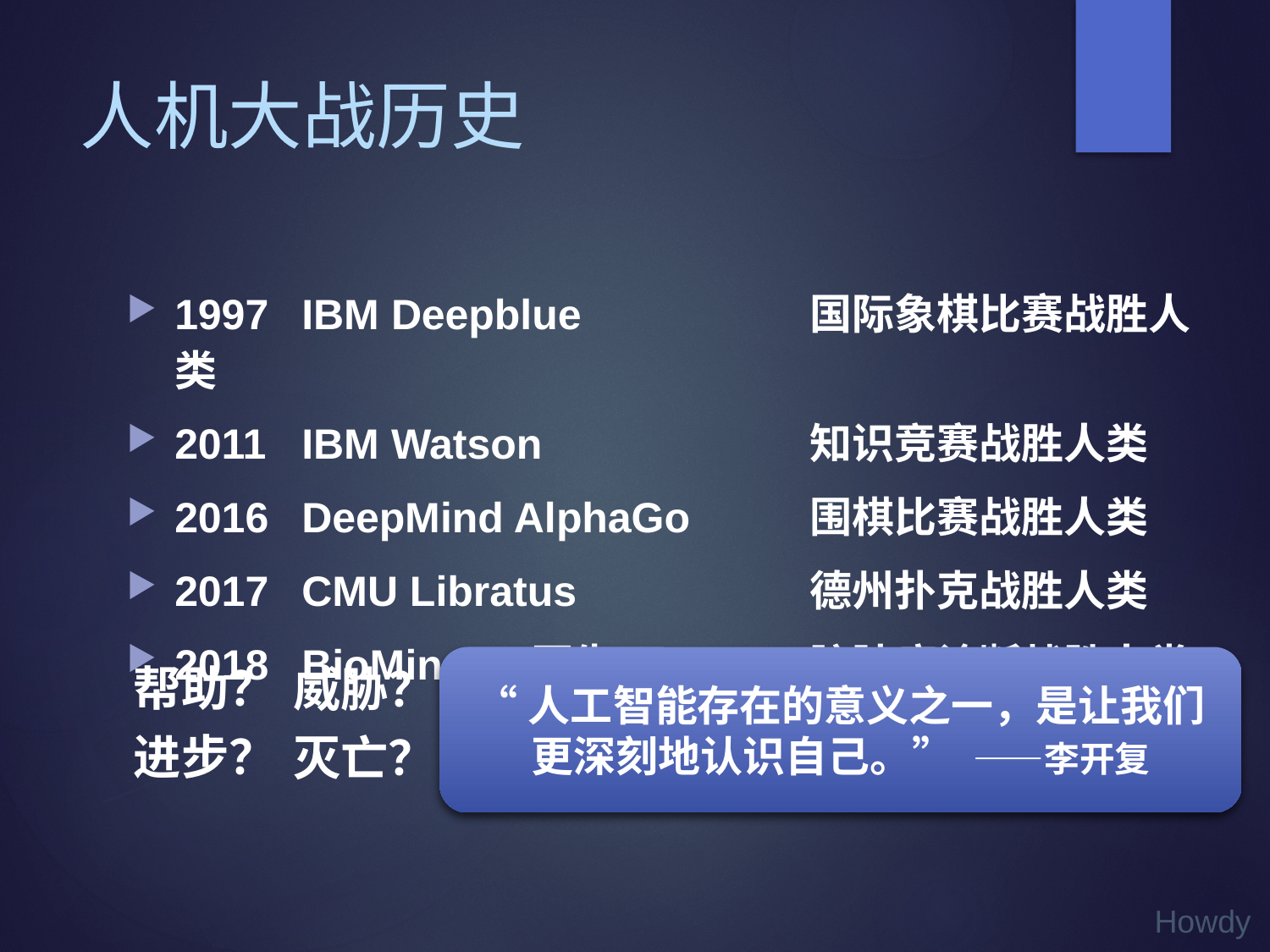

# 人机大战历史
1997	IBM Deepblue		国际象棋比赛战胜人类
2011	IBM Watson			知识竞赛战胜人类
2016	DeepMind AlphaGo	围棋比赛战胜人类
2017	CMU Libratus		德州扑克战胜人类
2018	BioMind AI医生		脑肿瘤诊断战胜人类
“人工智能存在的意义之一，是让我们更深刻地认识自己。”  ——李开复
帮助？
威胁？
进步？
灭亡？